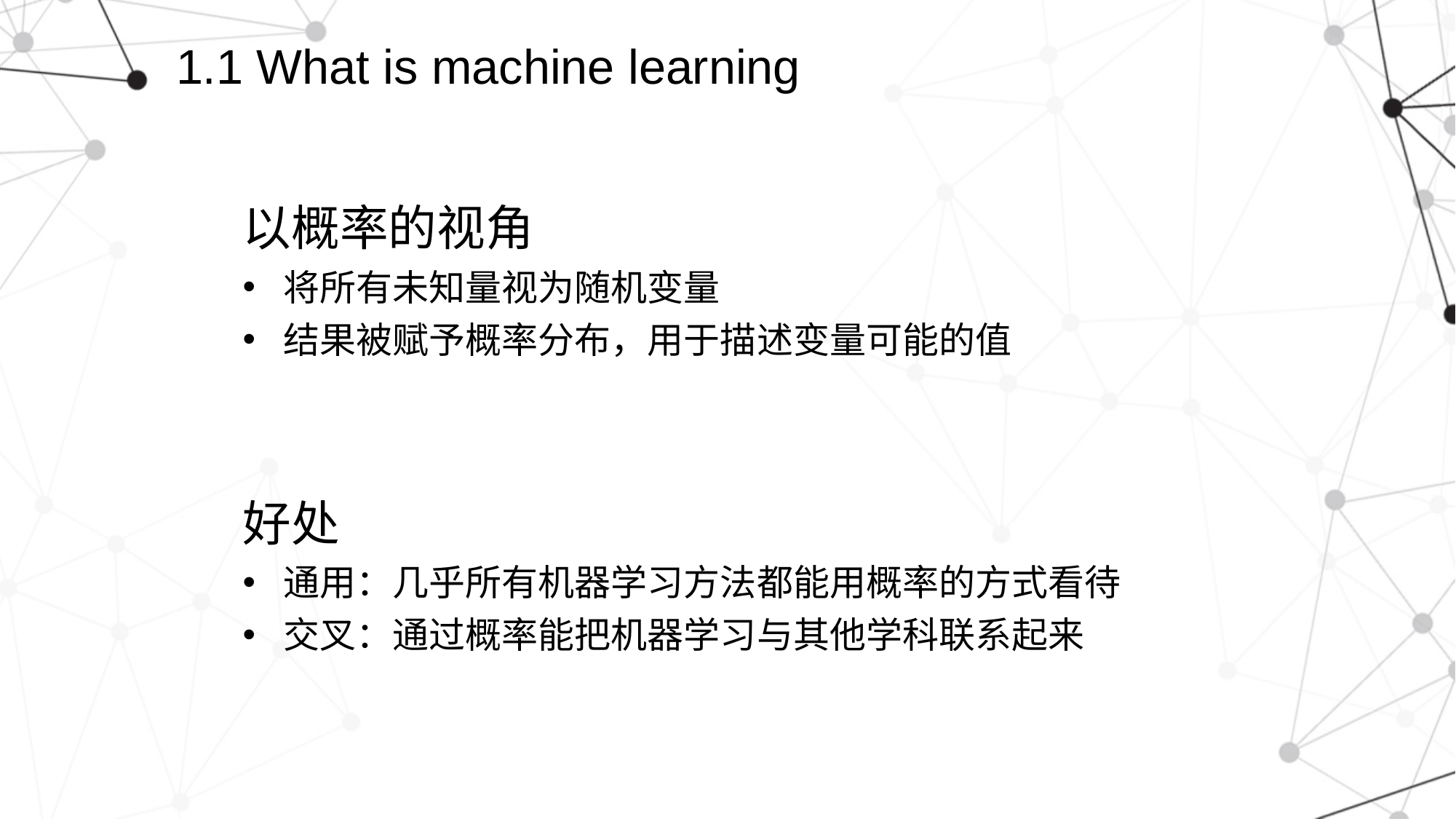

# 1.1 What is machine learning
以概率的视角
将所有未知量视为随机变量
结果被赋予概率分布，用于描述变量可能的值
好处
通用：几乎所有机器学习方法都能用概率的方式看待
交叉：通过概率能把机器学习与其他学科联系起来